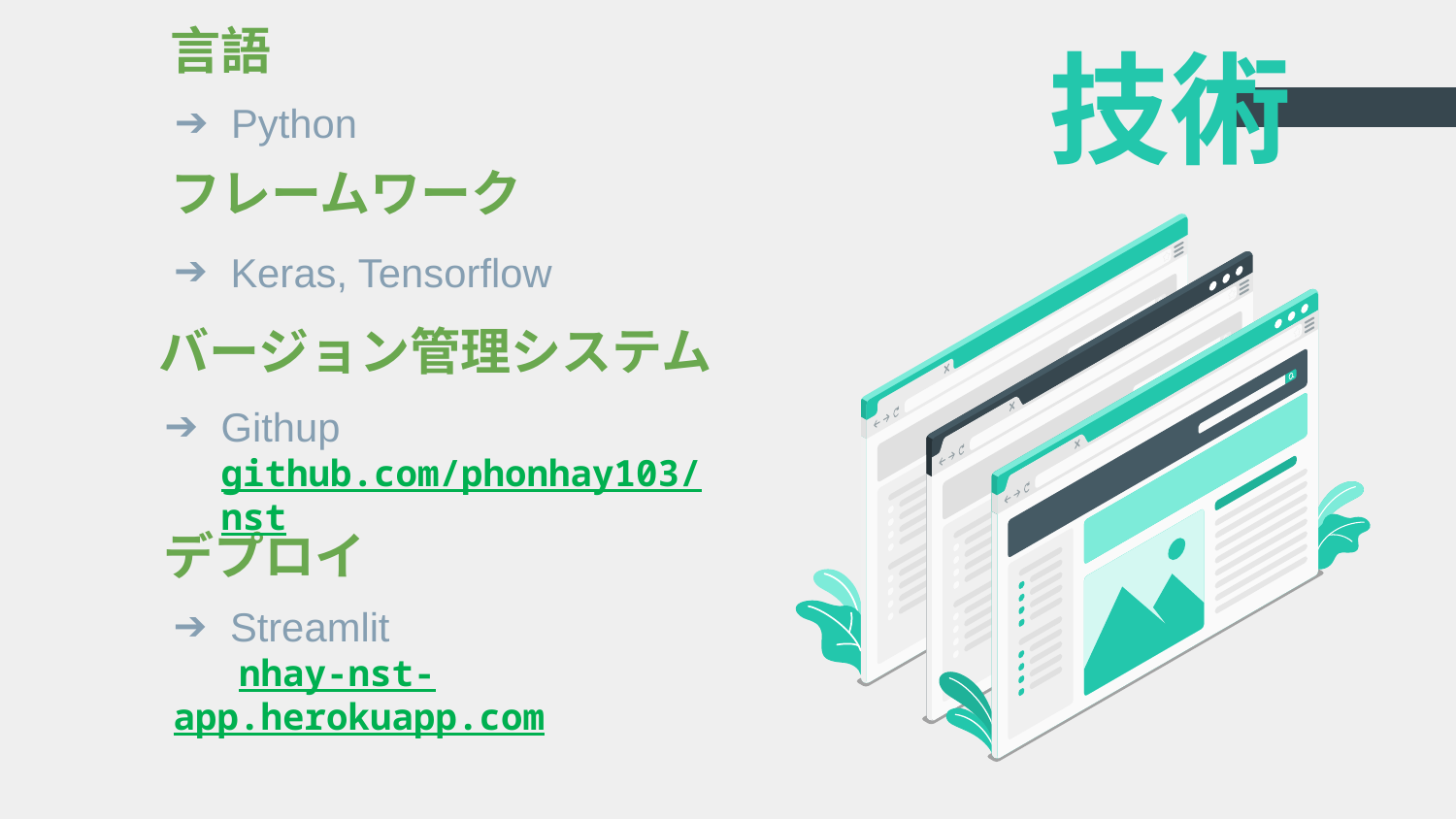

言語
# 技術
Python
フレームワーク

Keras, Tensorflow
バージョン管理システム
Githup github.com/phonhay103/nst

デプロイ
Streamlit
   nhay-nst-app.herokuapp.com